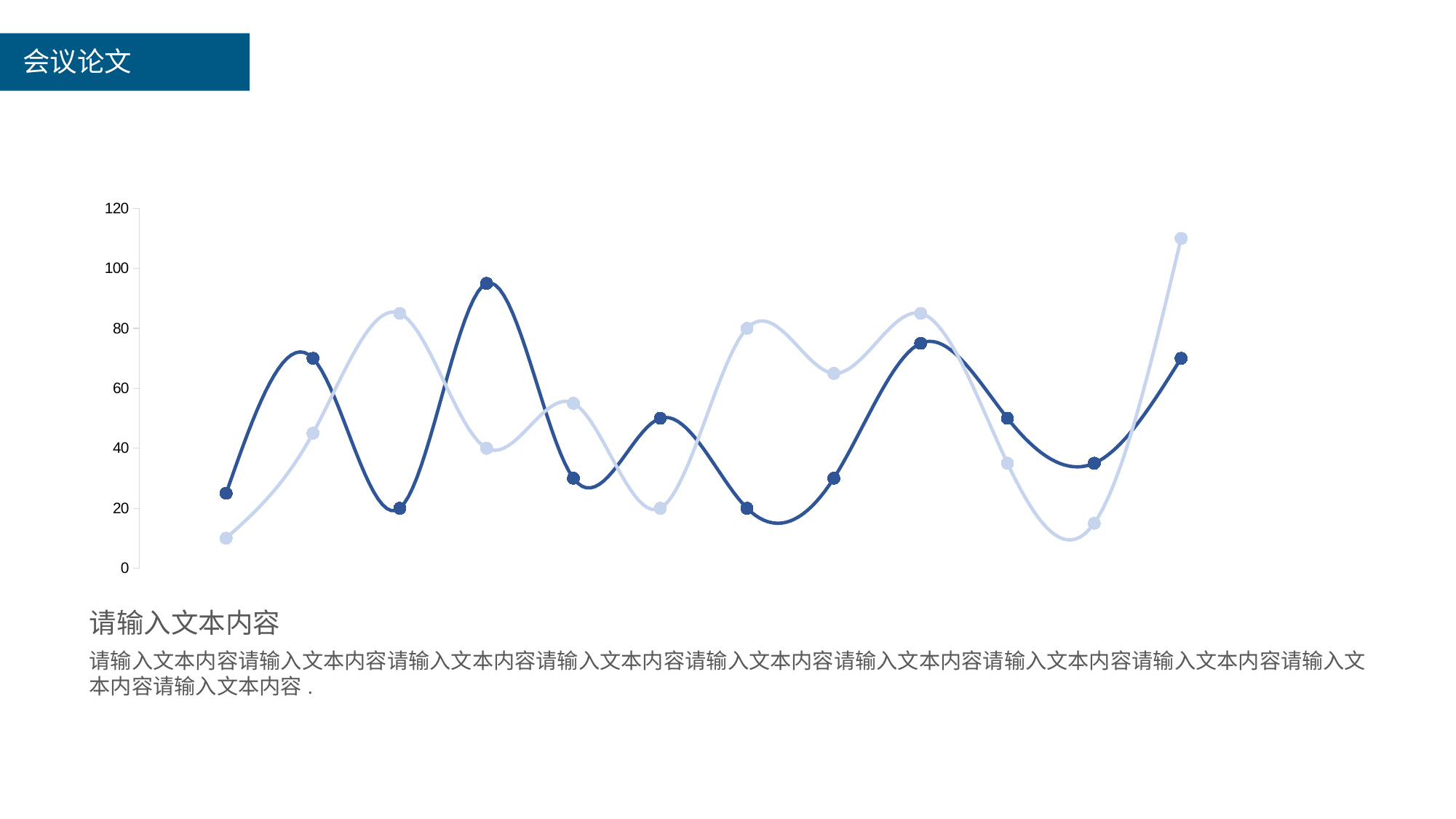

会议论文

### Chart

| Category | Series 1 | Series 2 |
|---|---|---|
请输入文本内容
请输入文本内容请输入文本内容请输入文本内容请输入文本内容请输入文本内容请输入文本内容请输入文本内容请输入文本内容请输入文本内容请输入文本内容.